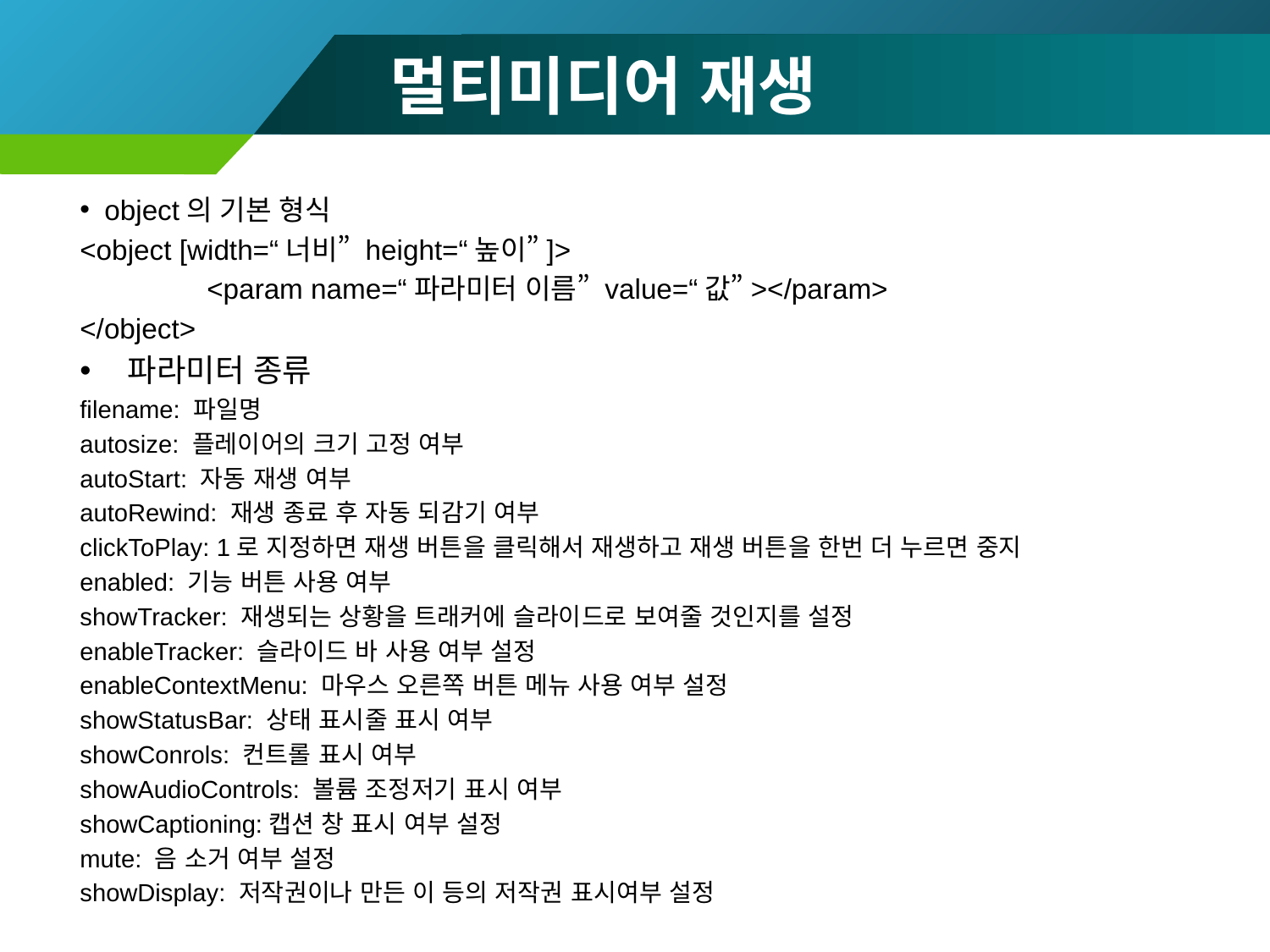

# 멀티미디어 재생
object의 기본 형식
<object [width=“너비” height=“높이”]>
	<param name=“파라미터 이름” value=“값”></param>
</object>
파라미터 종류
filename: 파일명
autosize: 플레이어의 크기 고정 여부
autoStart: 자동 재생 여부
autoRewind: 재생 종료 후 자동 되감기 여부
clickToPlay: 1로 지정하면 재생 버튼을 클릭해서 재생하고 재생 버튼을 한번 더 누르면 중지
enabled: 기능 버튼 사용 여부
showTracker: 재생되는 상황을 트래커에 슬라이드로 보여줄 것인지를 설정
enableTracker: 슬라이드 바 사용 여부 설정
enableContextMenu: 마우스 오른쪽 버튼 메뉴 사용 여부 설정
showStatusBar: 상태 표시줄 표시 여부
showConrols: 컨트롤 표시 여부
showAudioControls: 볼륨 조정저기 표시 여부
showCaptioning:캡션 창 표시 여부 설정
mute: 음 소거 여부 설정
showDisplay: 저작권이나 만든 이 등의 저작권 표시여부 설정